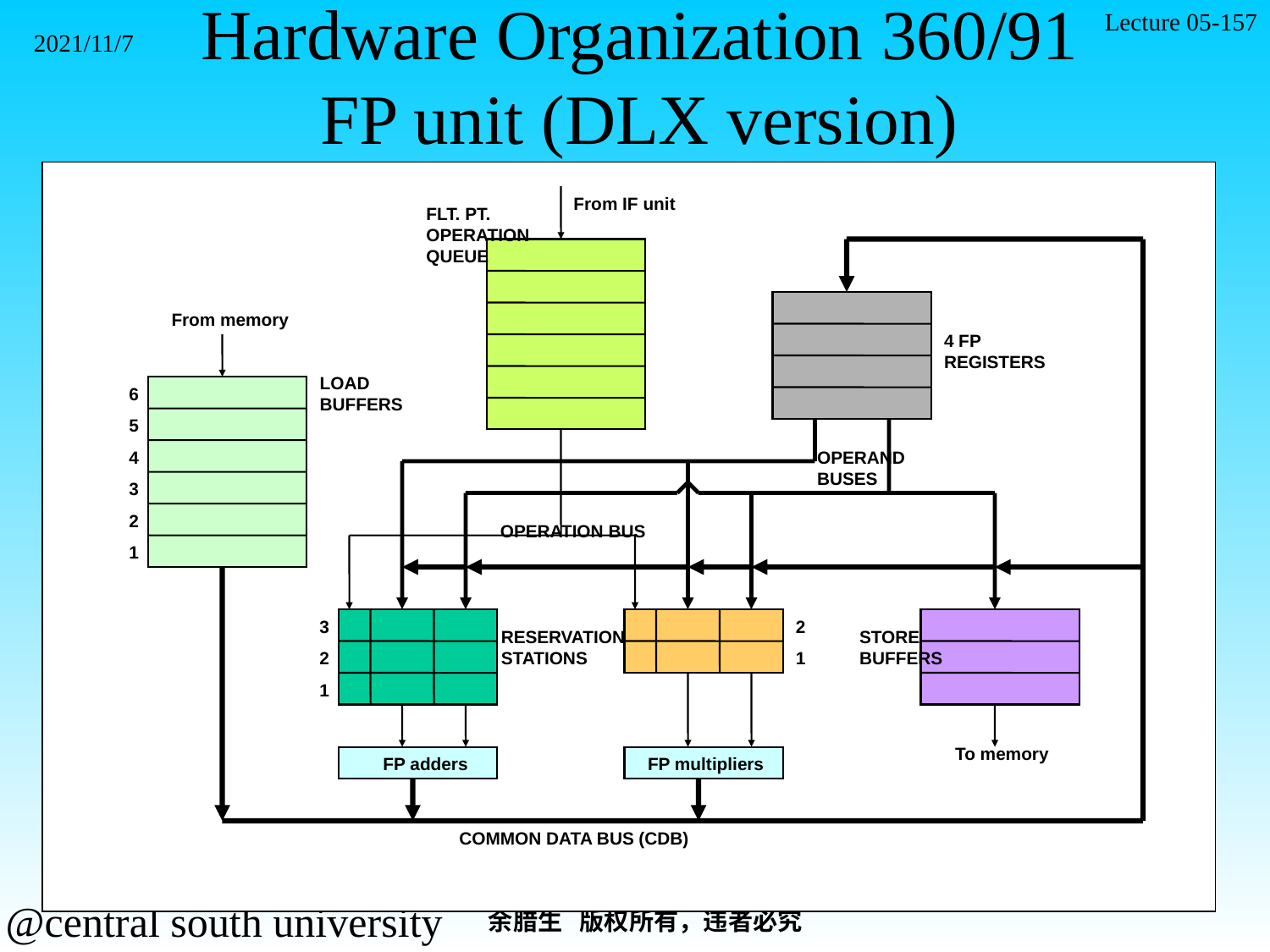

Lecture 05-157
2021/11/7
# Hardware Organization 360/91 FP unit (DLX version)

From IF unit
FLT. PT.
OPERATION
QUEUE

From memory
4 FP
REGISTERS

LOAD
BUFFERS
6

5

4
OPERAND
BUSES

3

2
OPERATION BUS
1

3

2

RESERVATION
STATIONS
STORE
BUFFERS
2
1
1

To memory

FP adders

FP multipliers

COMMON DATA BUS (CDB)
余腊生   版权所有，违者必究